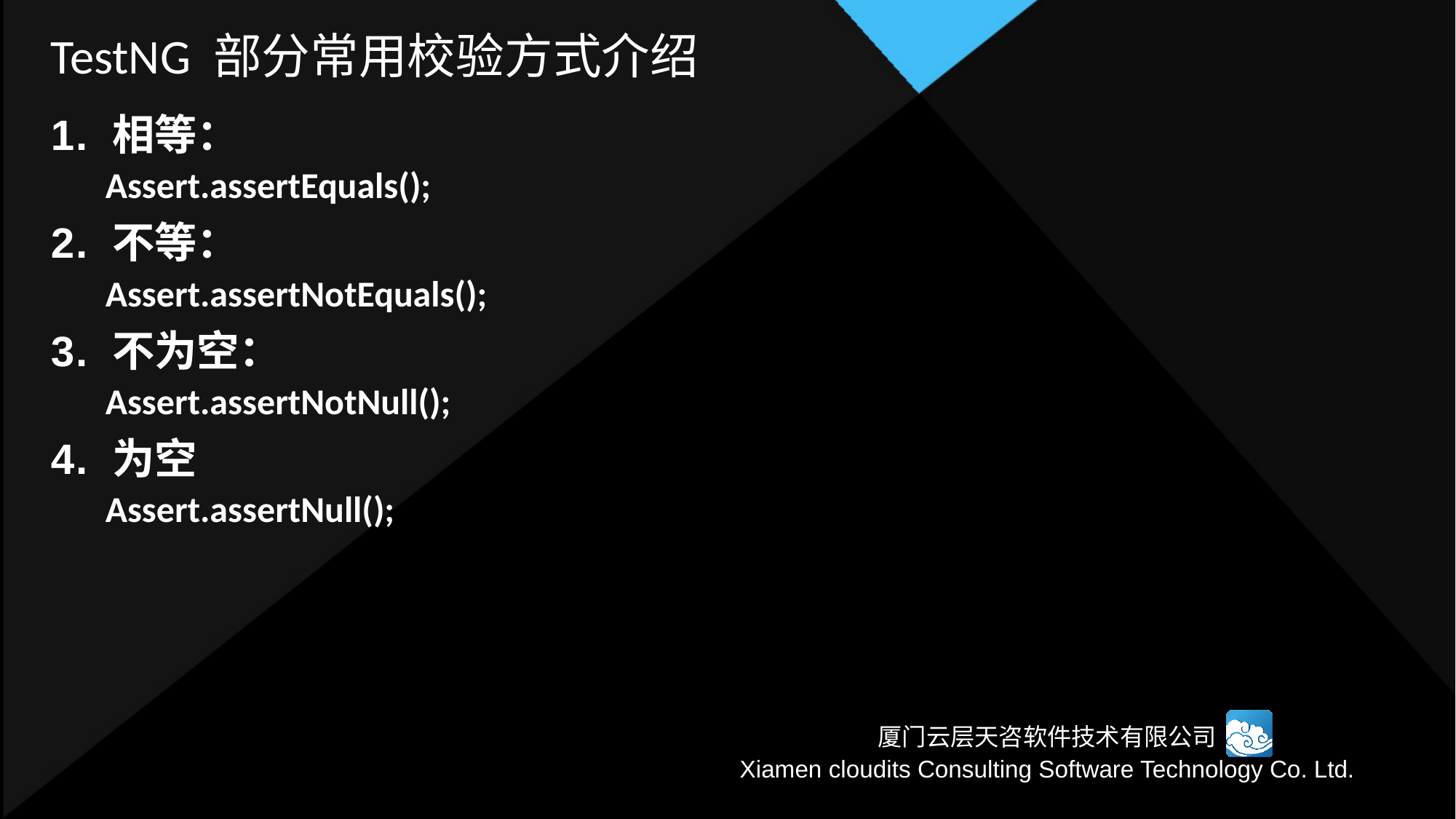

# TestNG 部分常用校验方式介绍
相等：
Assert.assertEquals();
不等：
Assert.assertNotEquals();
不为空：
Assert.assertNotNull();
为空
Assert.assertNull();